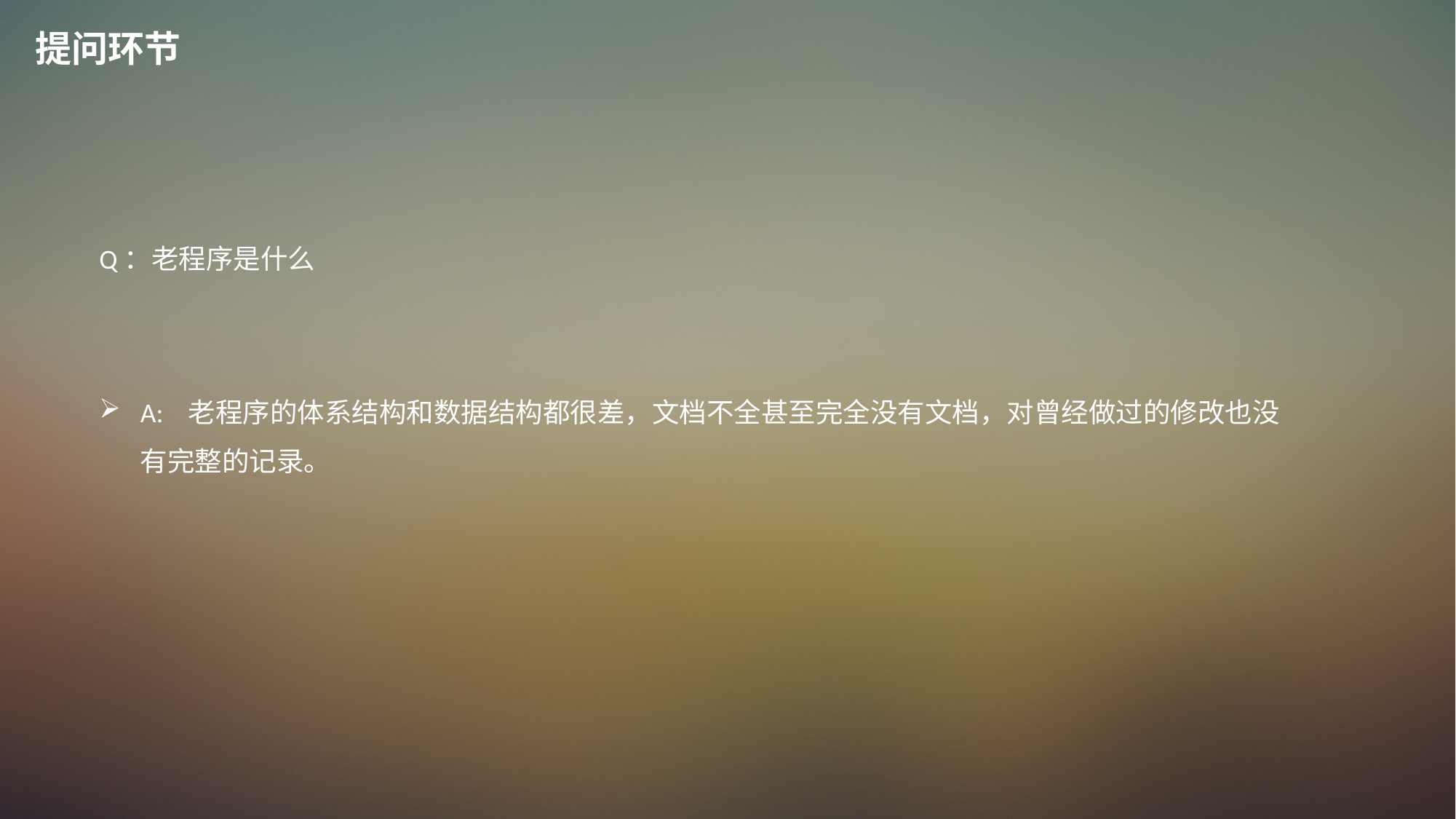

提问环节
Q：老程序是什么
A:   老程序的体系结构和数据结构都很差，文档不全甚至完全没有文档，对曾经做过的修改也没有完整的记录。